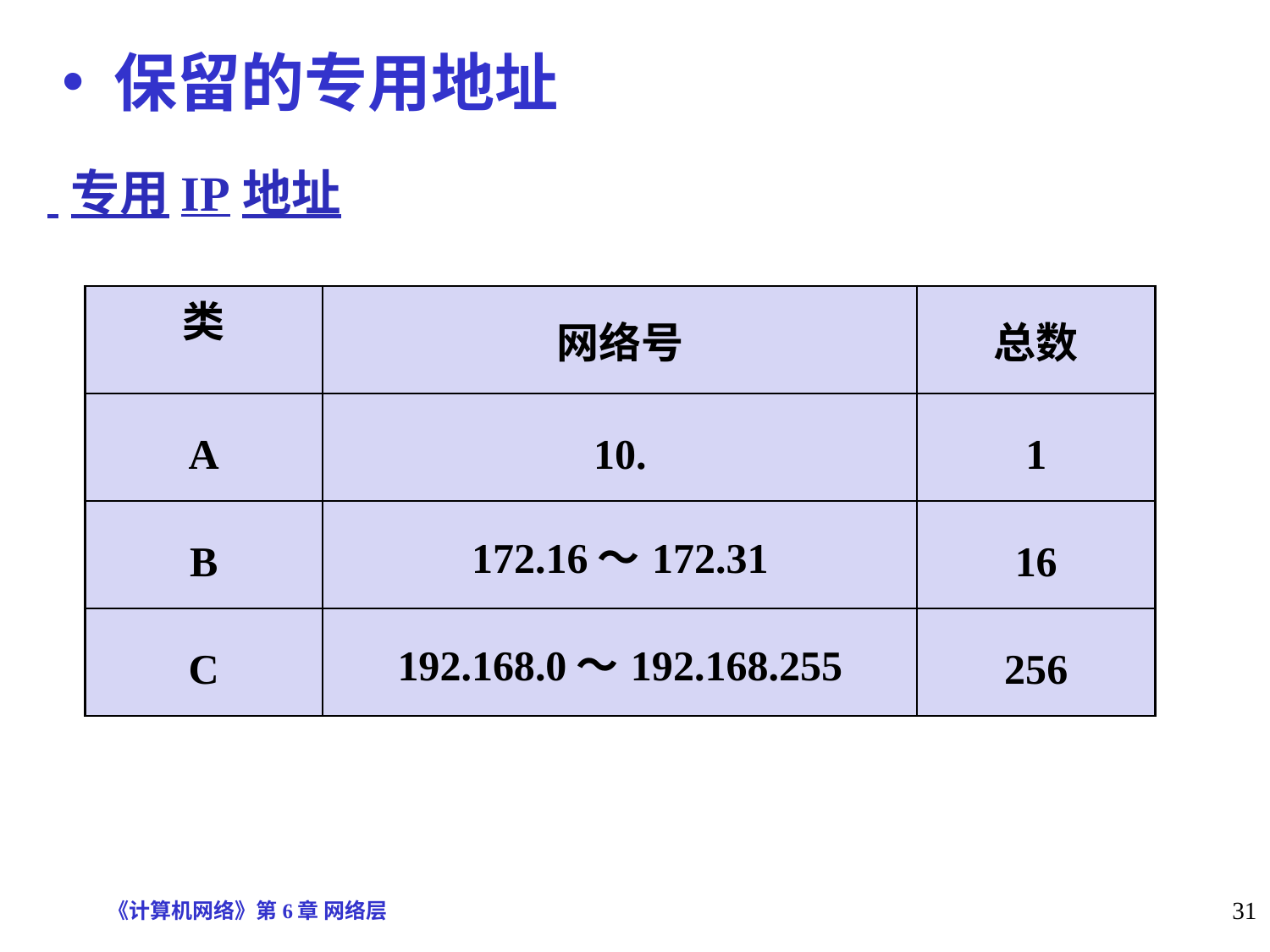

保留的专用地址
# 专用IP地址
| 类 | 网络号 | 总数 |
| --- | --- | --- |
| A | 10. | 1 |
| B | 172.16～172.31 | 16 |
| C | 192.168.0～192.168.255 | 256 |

《计算机网络》第6章 网络层
31